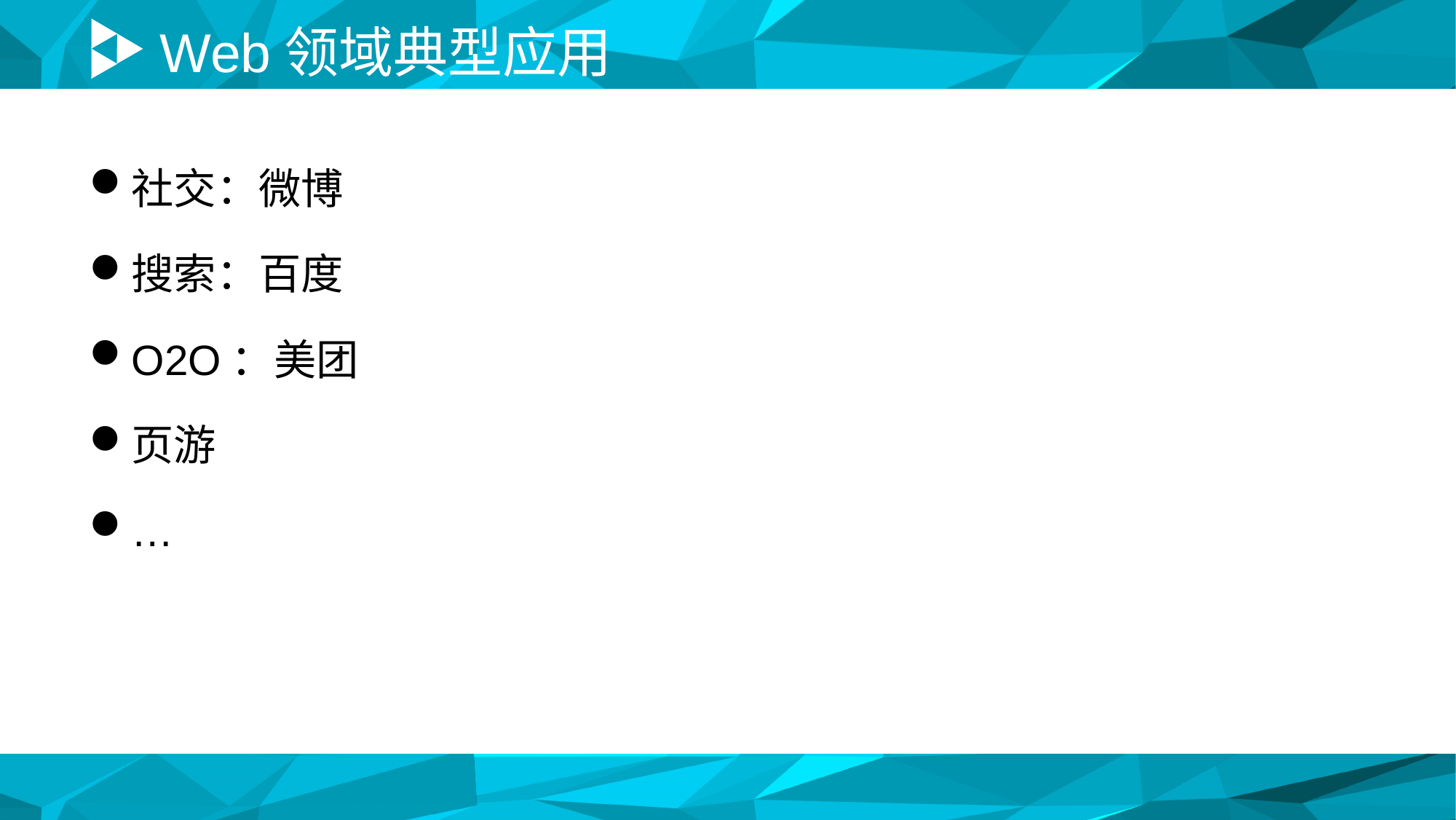

# Web领域典型应用
社交：微博
搜索：百度
O2O：美团
页游
…